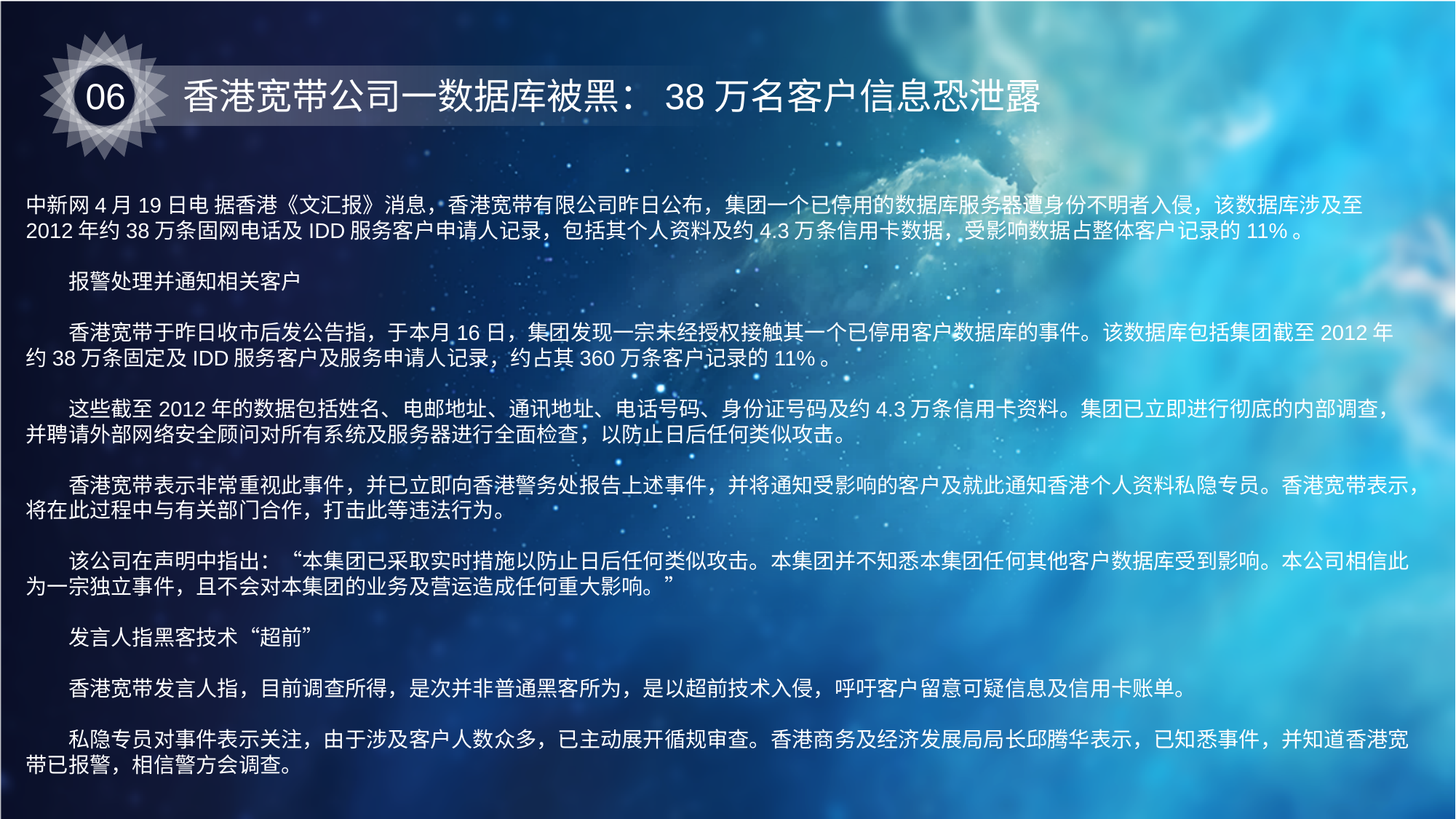

06
香港宽带公司一数据库被黑：38万名客户信息恐泄露
中新网4月19日电 据香港《文汇报》消息，香港宽带有限公司昨日公布，集团一个已停用的数据库服务器遭身份不明者入侵，该数据库涉及至2012年约38万条固网电话及IDD服务客户申请人记录，包括其个人资料及约4.3万条信用卡数据，受影响数据占整体客户记录的11%。

　　报警处理并通知相关客户

　　香港宽带于昨日收市后发公告指，于本月16日，集团发现一宗未经授权接触其一个已停用客户数据库的事件。该数据库包括集团截至2012年约38万条固定及IDD服务客户及服务申请人记录，约占其360万条客户记录的11%。

　　这些截至2012年的数据包括姓名、电邮地址、通讯地址、电话号码、身份证号码及约4.3万条信用卡资料。集团已立即进行彻底的内部调查，并聘请外部网络安全顾问对所有系统及服务器进行全面检查，以防止日后任何类似攻击。

　　香港宽带表示非常重视此事件，并已立即向香港警务处报告上述事件，并将通知受影响的客户及就此通知香港个人资料私隐专员。香港宽带表示，将在此过程中与有关部门合作，打击此等违法行为。

　　该公司在声明中指出：“本集团已采取实时措施以防止日后任何类似攻击。本集团并不知悉本集团任何其他客户数据库受到影响。本公司相信此为一宗独立事件，且不会对本集团的业务及营运造成任何重大影响。”

　　发言人指黑客技术“超前”

　　香港宽带发言人指，目前调查所得，是次并非普通黑客所为，是以超前技术入侵，呼吁客户留意可疑信息及信用卡账单。

　　私隐专员对事件表示关注，由于涉及客户人数众多，已主动展开循规审查。香港商务及经济发展局局长邱腾华表示，已知悉事件，并知道香港宽带已报警，相信警方会调查。